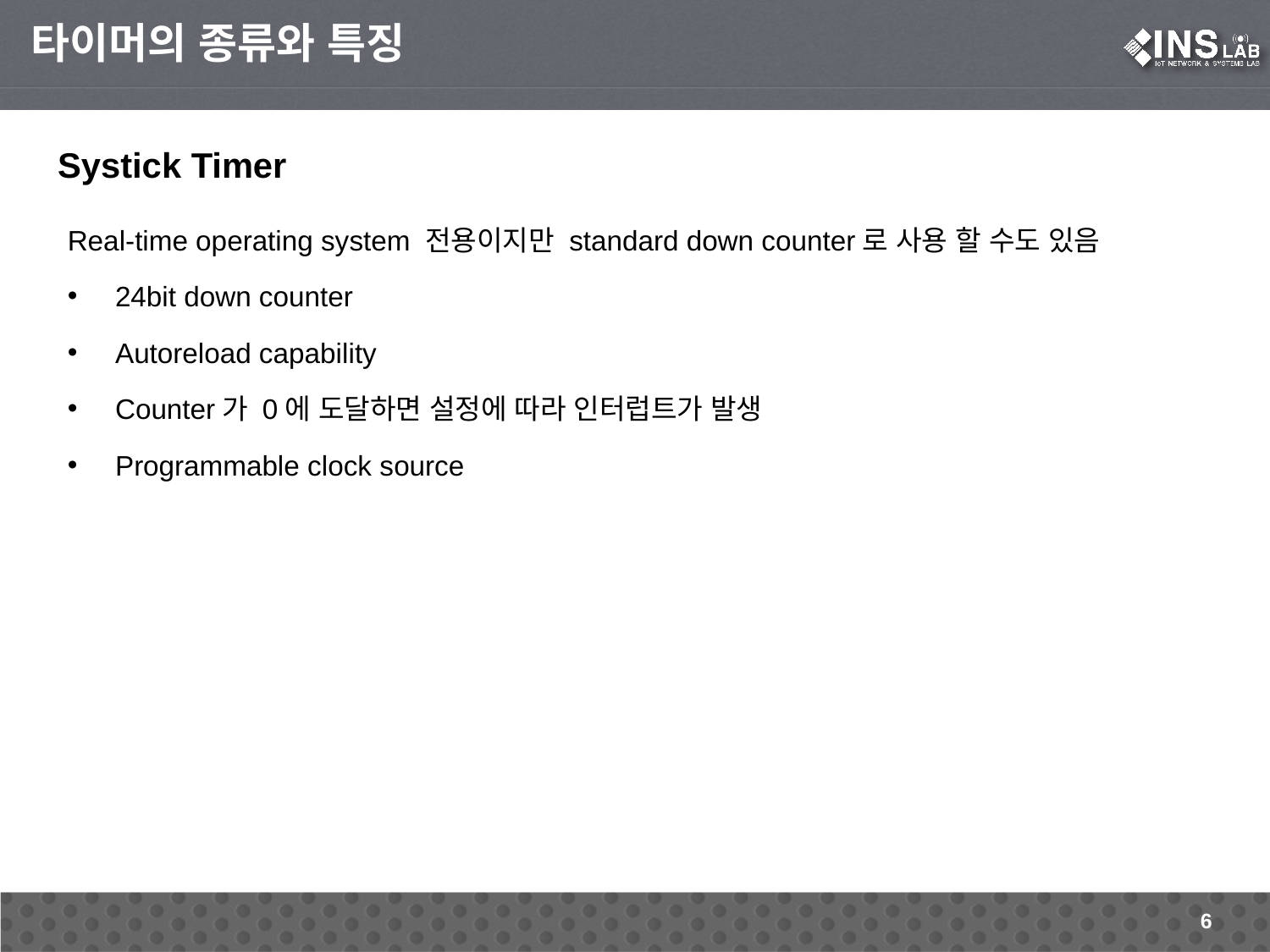

타이머의 종류와 특징

Systick Timer
Real-time operating system 전용이지만 standard down counter로 사용 할 수도 있음
24bit down counter
Autoreload capability
Counter가 0에 도달하면 설정에 따라 인터럽트가 발생
Programmable clock source
6